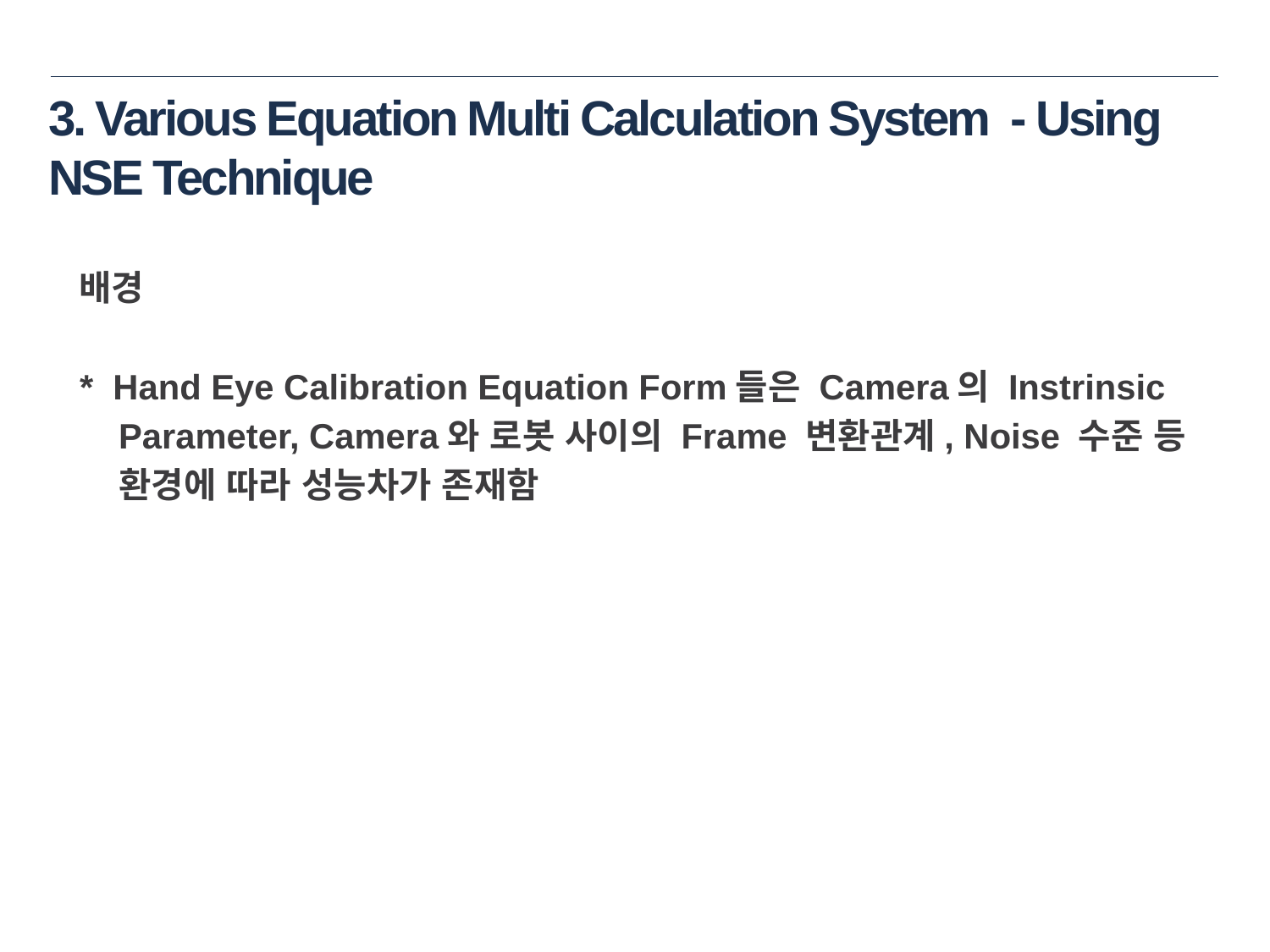

# 3. Various Equation Multi Calculation System  - Using NSE Technique

  배경

   *  Hand Eye Calibration Equation Form들은 Camera의 Instrinsic
       Parameter, Camera와 로봇 사이의 Frame 변환관계, Noise 수준 등
      환경에 따라 성능차가 존재함